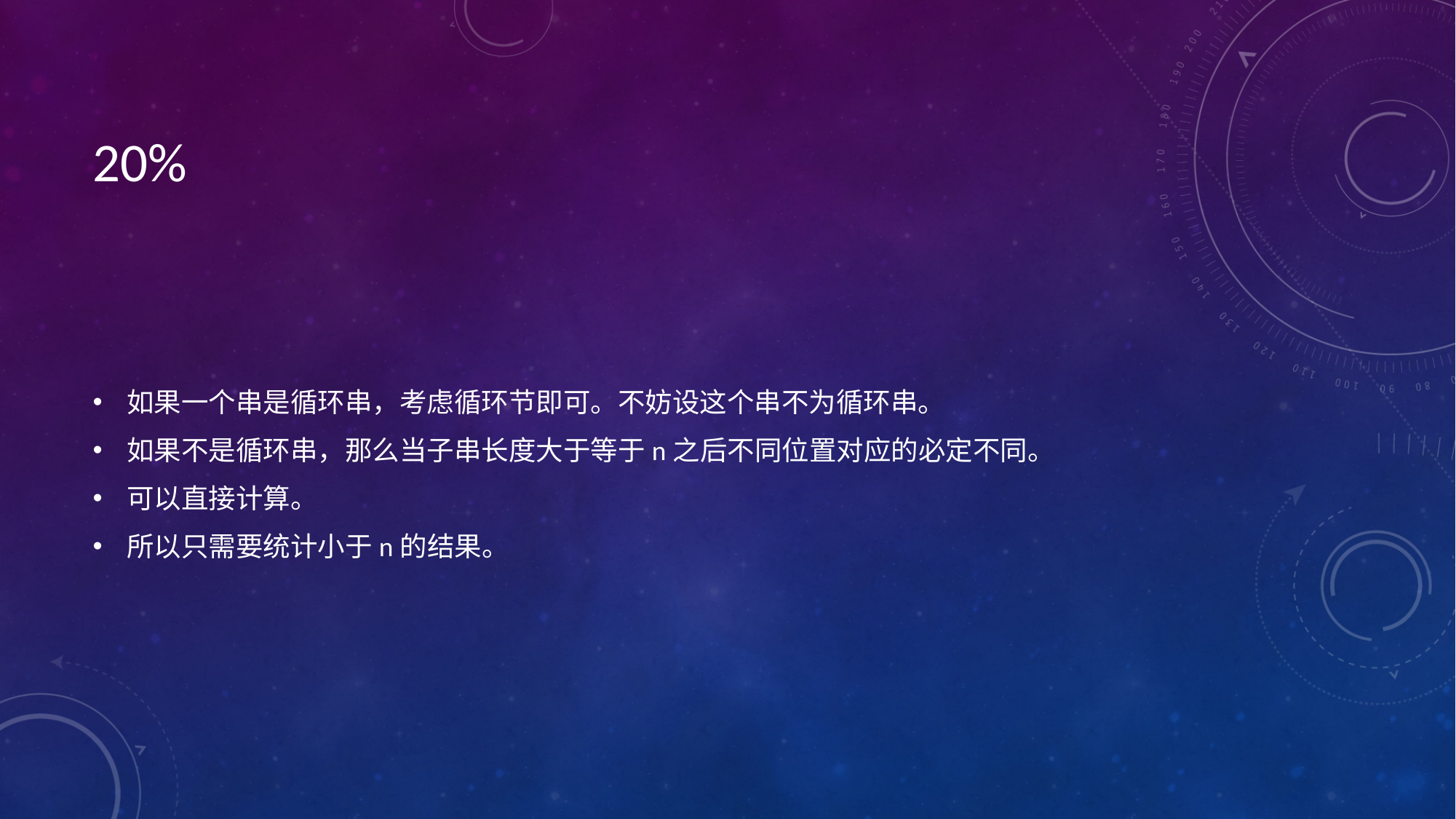

# 20%
如果一个串是循环串，考虑循环节即可。不妨设这个串不为循环串。
如果不是循环串，那么当子串长度大于等于n之后不同位置对应的必定不同。
可以直接计算。
所以只需要统计小于n的结果。